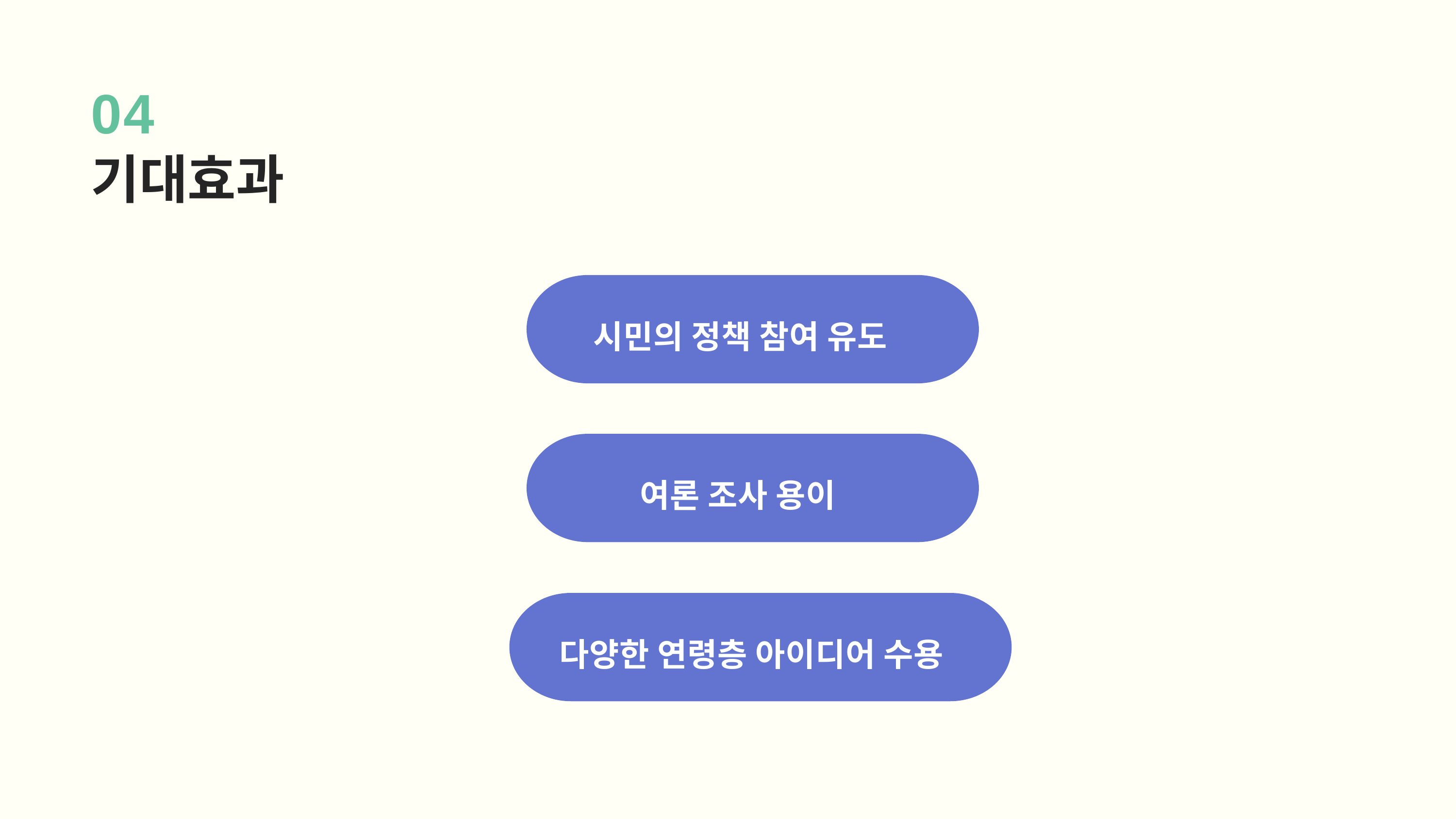

04
기대효과

시민의 정책 참여 유도

여론 조사 용이

다양한 연령층 아이디어 수용